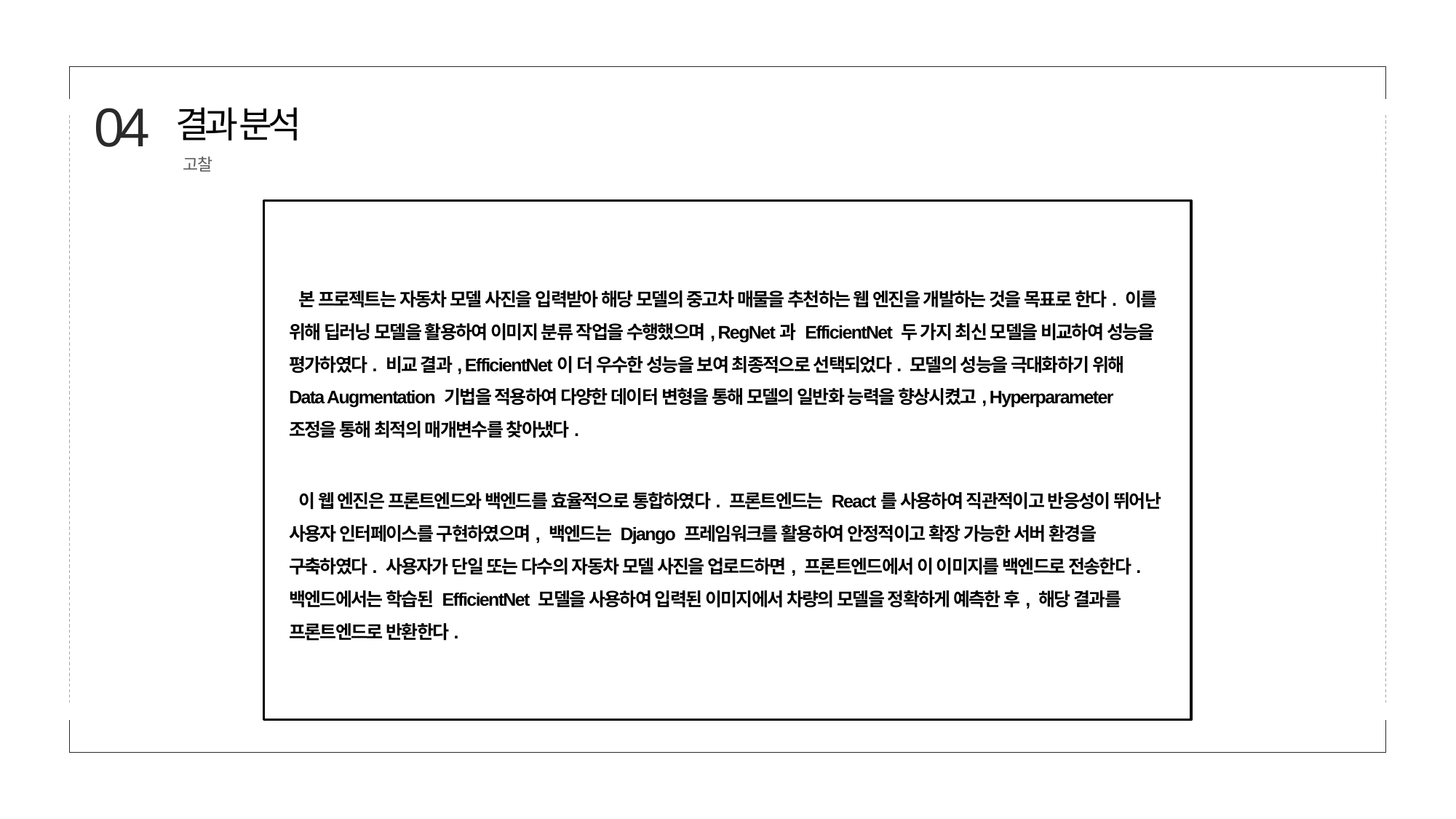

04
결과 분석
고찰

 본 프로젝트는 자동차 모델 사진을 입력받아 해당 모델의 중고차 매물을 추천하는 웹 엔진을 개발하는 것을 목표로 한다. 이를 위해 딥러닝 모델을 활용하여 이미지 분류 작업을 수행했으며, RegNet과 EfficientNet 두 가지 최신 모델을 비교하여 성능을 평가하였다. 비교 결과, EfficientNet이 더 우수한 성능을 보여 최종적으로 선택되었다. 모델의 성능을 극대화하기 위해 Data Augmentation 기법을 적용하여 다양한 데이터 변형을 통해 모델의 일반화 능력을 향상시켰고, Hyperparameter 조정을 통해 최적의 매개변수를 찾아냈다.

 이 웹 엔진은 프론트엔드와 백엔드를 효율적으로 통합하였다. 프론트엔드는 React를 사용하여 직관적이고 반응성이 뛰어난 사용자 인터페이스를 구현하였으며, 백엔드는 Django 프레임워크를 활용하여 안정적이고 확장 가능한 서버 환경을 구축하였다. 사용자가 단일 또는 다수의 자동차 모델 사진을 업로드하면, 프론트엔드에서 이 이미지를 백엔드로 전송한다. 백엔드에서는 학습된 EfficientNet 모델을 사용하여 입력된 이미지에서 차량의 모델을 정확하게 예측한 후, 해당 결과를 프론트엔드로 반환한다.